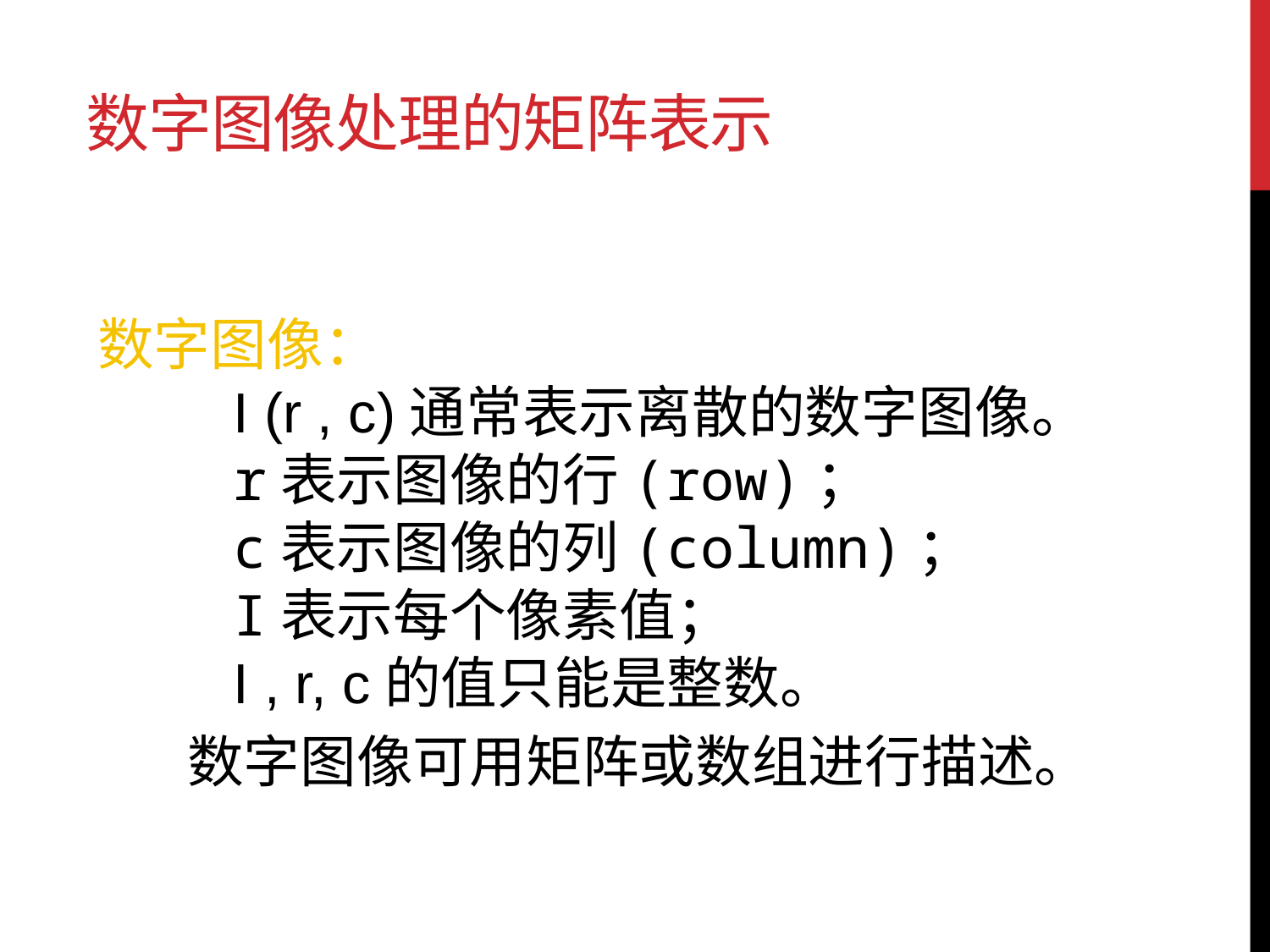

数字图像处理的矩阵表示
数字图像：
    I (r , c)通常表示离散的数字图像。
    r表示图像的行(row)；
    c表示图像的列(column)；
    I表示每个像素值；
    I , r, c的值只能是整数。
      数字图像可用矩阵或数组进行描述。